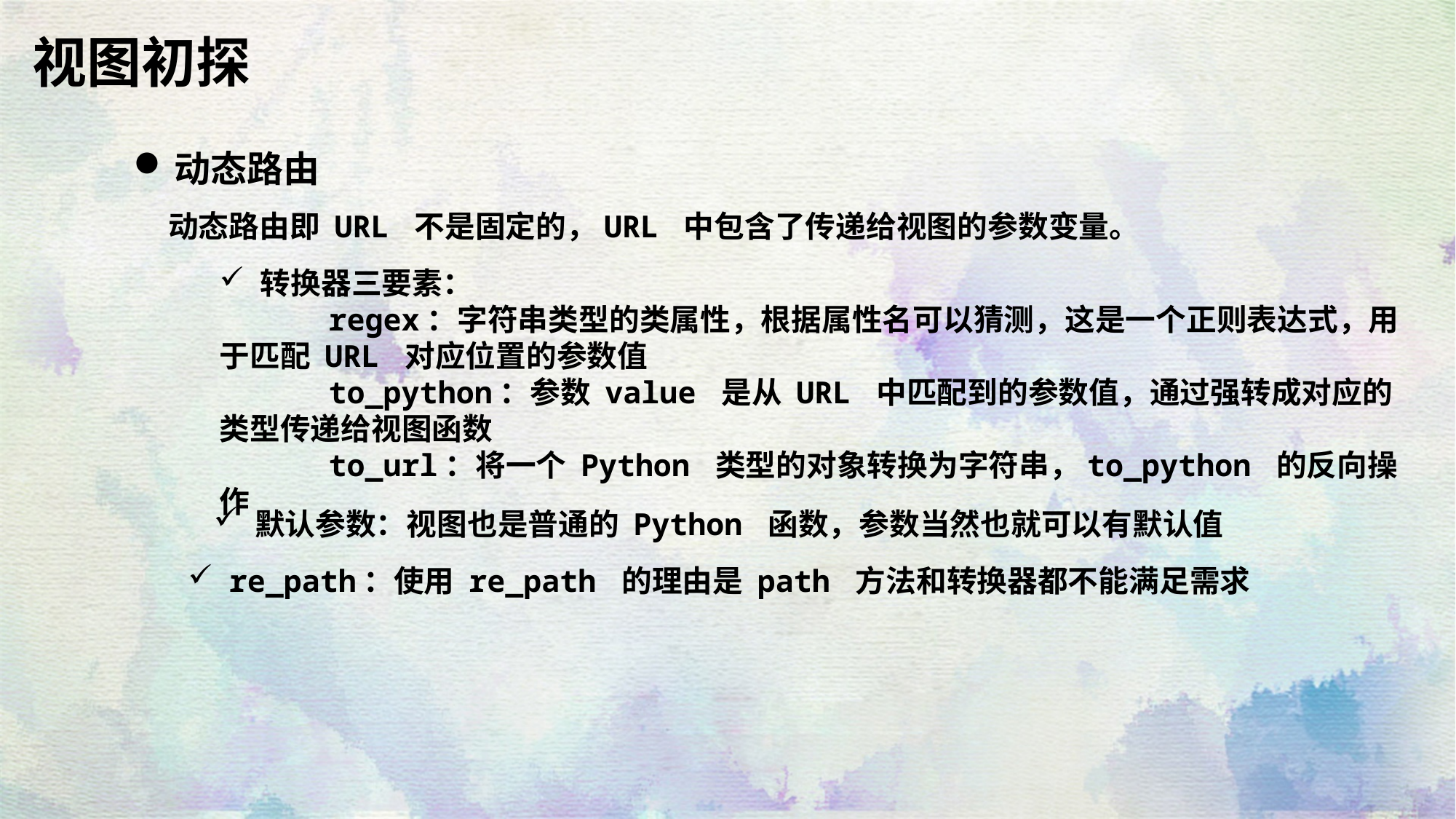

视图初探
动态路由
    动态路由即 URL 不是固定的，URL 中包含了传递给视图的参数变量。
转换器三要素：
	regex：字符串类型的类属性，根据属性名可以猜测，这是一个正则表达式，用于匹配 URL 对应位置的参数值
	to_python：参数 value 是从 URL 中匹配到的参数值，通过强转成对应的类型传递给视图函数
	to_url：将一个 Python 类型的对象转换为字符串，to_python 的反向操作
默认参数：视图也是普通的 Python 函数，参数当然也就可以有默认值
re_path：使用 re_path 的理由是 path 方法和转换器都不能满足需求